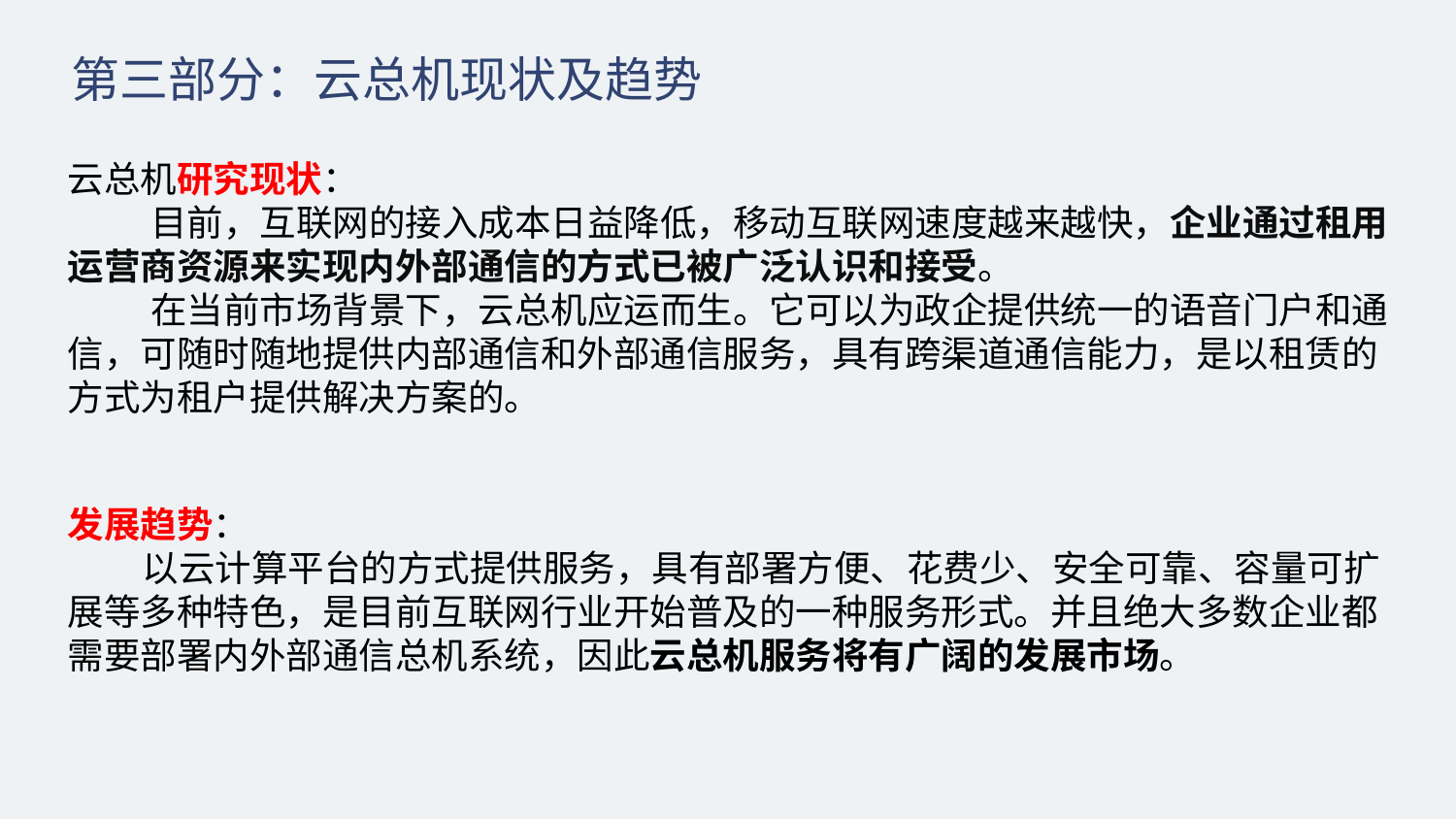

第三部分：云总机现状及趋势
云总机研究现状：
         目前，互联网的接入成本日益降低，移动互联网速度越来越快，企业通过租用运营商资源来实现内外部通信的方式已被广泛认识和接受。
         在当前市场背景下，云总机应运而生。它可以为政企提供统一的语音门户和通信，可随时随地提供内部通信和外部通信服务，具有跨渠道通信能力，是以租赁的方式为租户提供解决方案的。

发展趋势：
        以云计算平台的方式提供服务，具有部署方便、花费少、安全可靠、容量可扩展等多种特色，是目前互联网行业开始普及的一种服务形式。并且绝大多数企业都需要部署内外部通信总机系统，因此云总机服务将有广阔的发展市场。